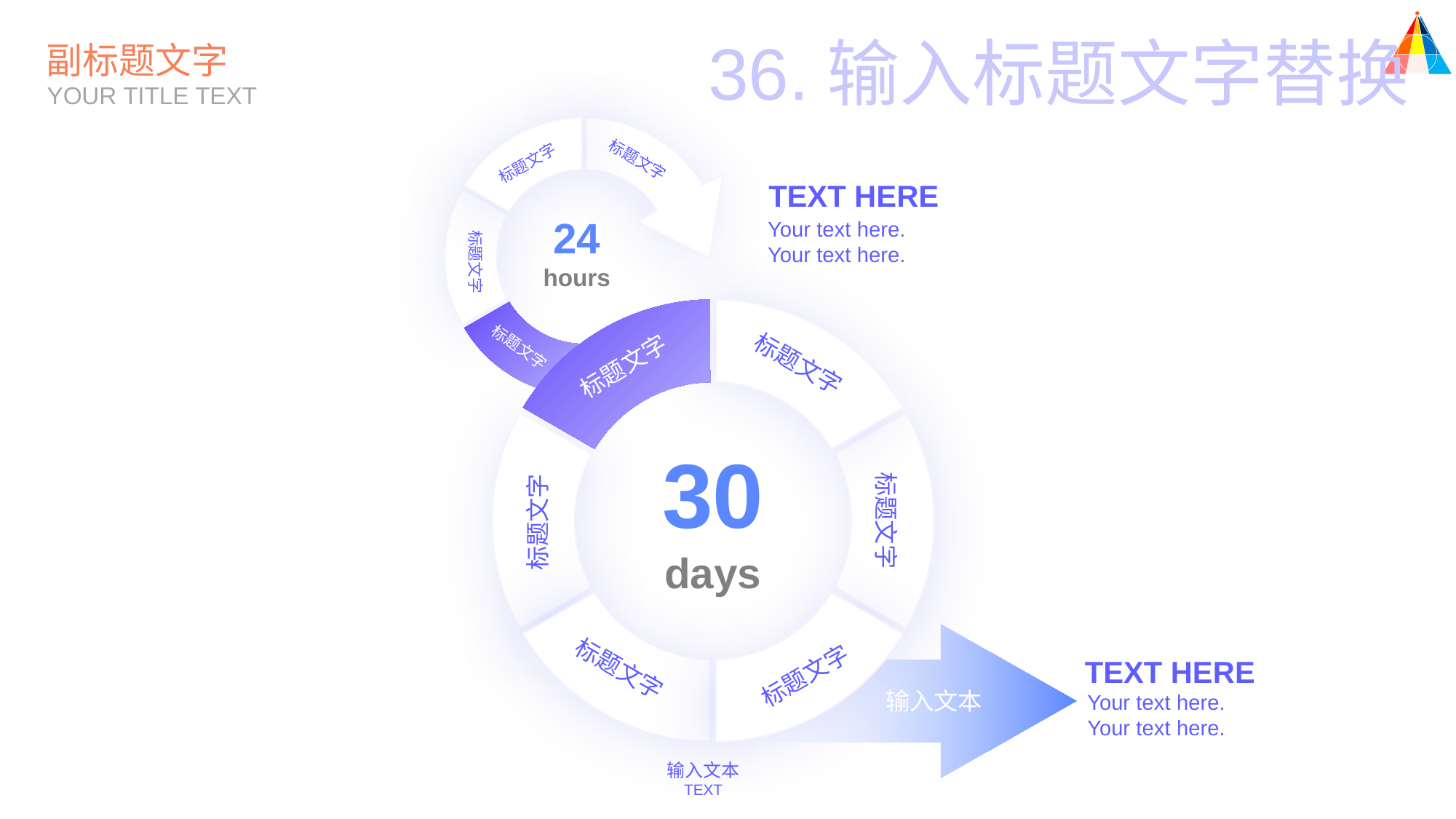

36.输入标题文字替换
副标题文字
YOUR TITLE TEXT

标题文字
标题文字
TEXT HERE
Your text here.
Your text here.

24
hours
标题文字

标题文字
标题文字
标题文字

30
days
标题文字
标题文字

TEXT HERE
Your text here.
Your text here.
标题文字
标题文字
输入文本
输入文本
TEXT